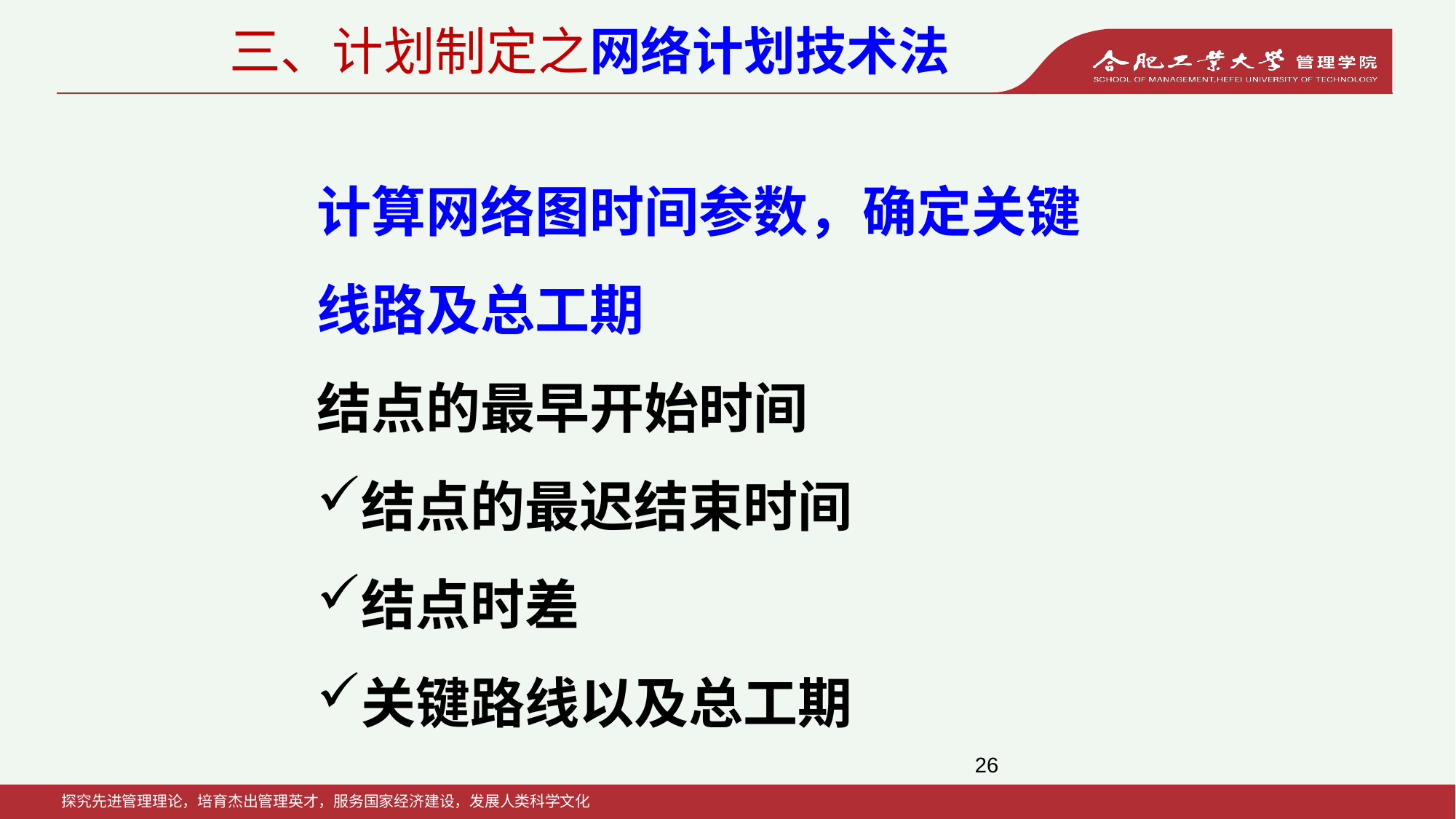

三、计划制定之网络计划技术法
计算网络图时间参数，确定关键线路及总工期
结点的最早开始时间
结点的最迟结束时间
结点时差
关键路线以及总工期
26